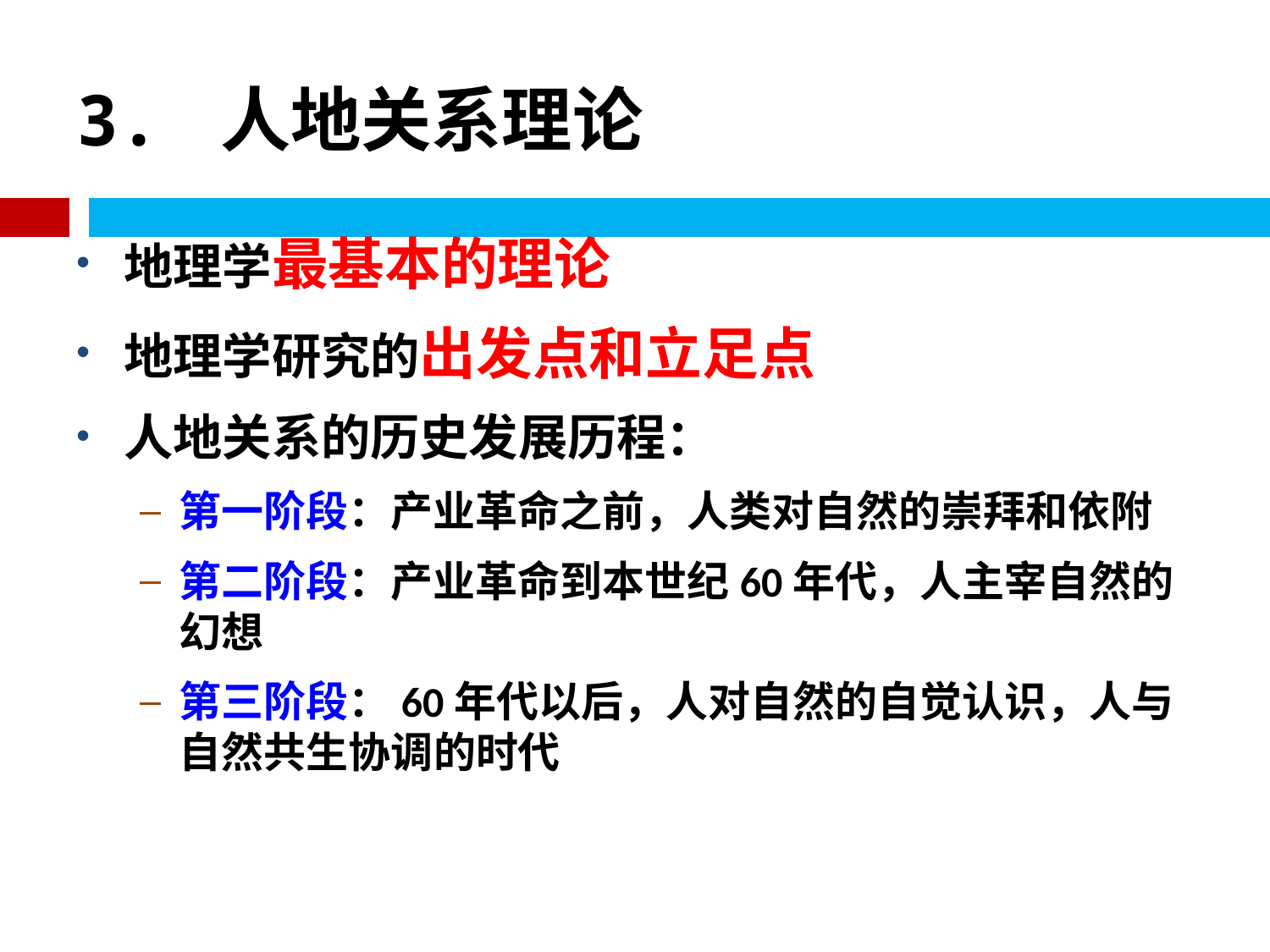

# 3. 人地关系理论
地理学最基本的理论
地理学研究的出发点和立足点
人地关系的历史发展历程：
第一阶段：产业革命之前，人类对自然的崇拜和依附
第二阶段：产业革命到本世纪60年代，人主宰自然的幻想
第三阶段：60年代以后，人对自然的自觉认识，人与自然共生协调的时代